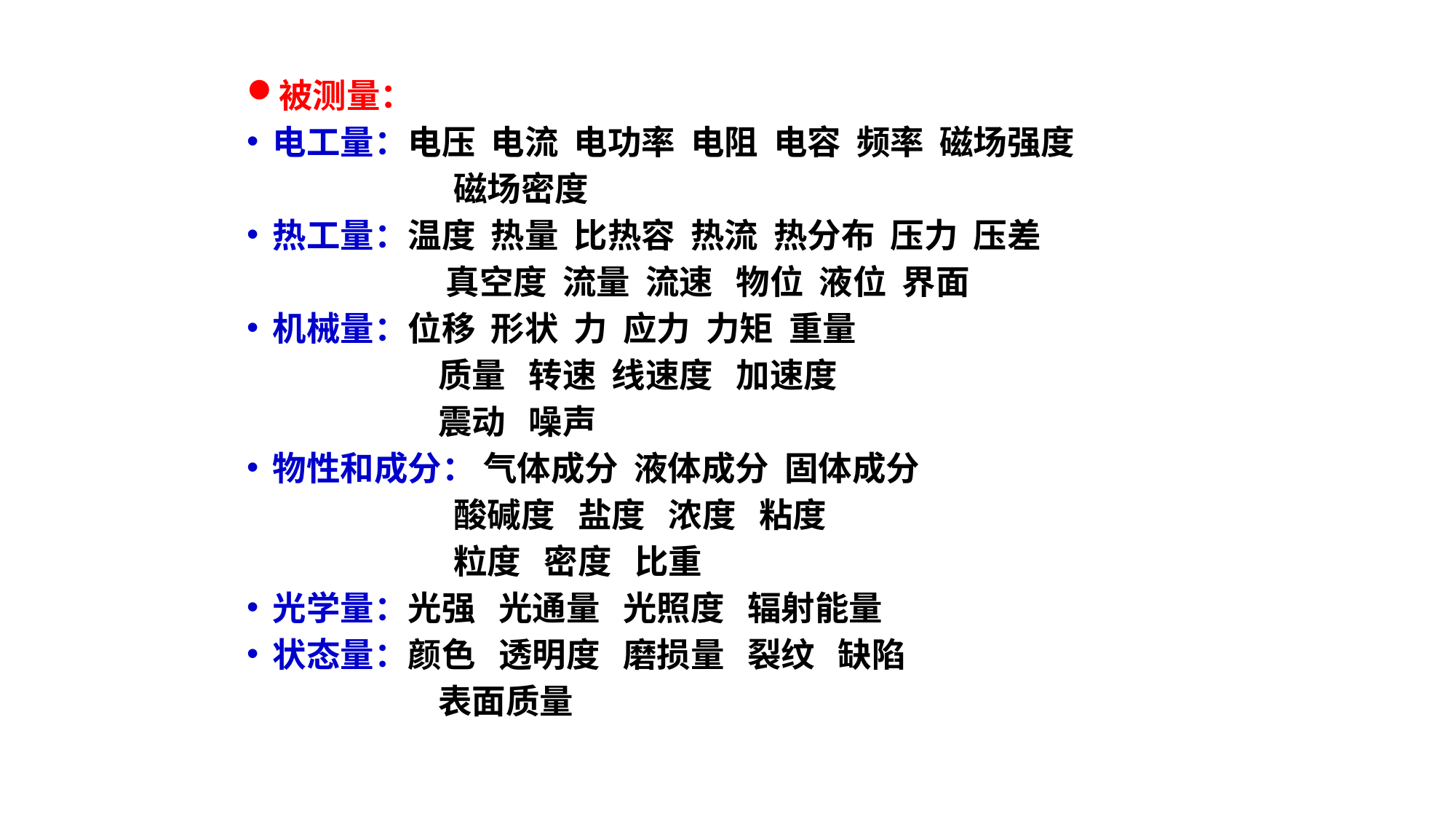

被测量：
电工量：电压  电流  电功率  电阻  电容  频率  磁场强度
                          磁场密度
热工量：温度  热量  比热容  热流  热分布  压力  压差
                         真空度  流量  流速   物位  液位  界面
机械量：位移  形状  力  应力  力矩  重量
                        质量   转速  线速度   加速度
                        震动   噪声
物性和成分： 气体成分  液体成分  固体成分
                          酸碱度   盐度   浓度   粘度
                          粒度   密度   比重
光学量：光强   光通量   光照度   辐射能量
状态量：颜色   透明度   磨损量   裂纹   缺陷
                        表面质量